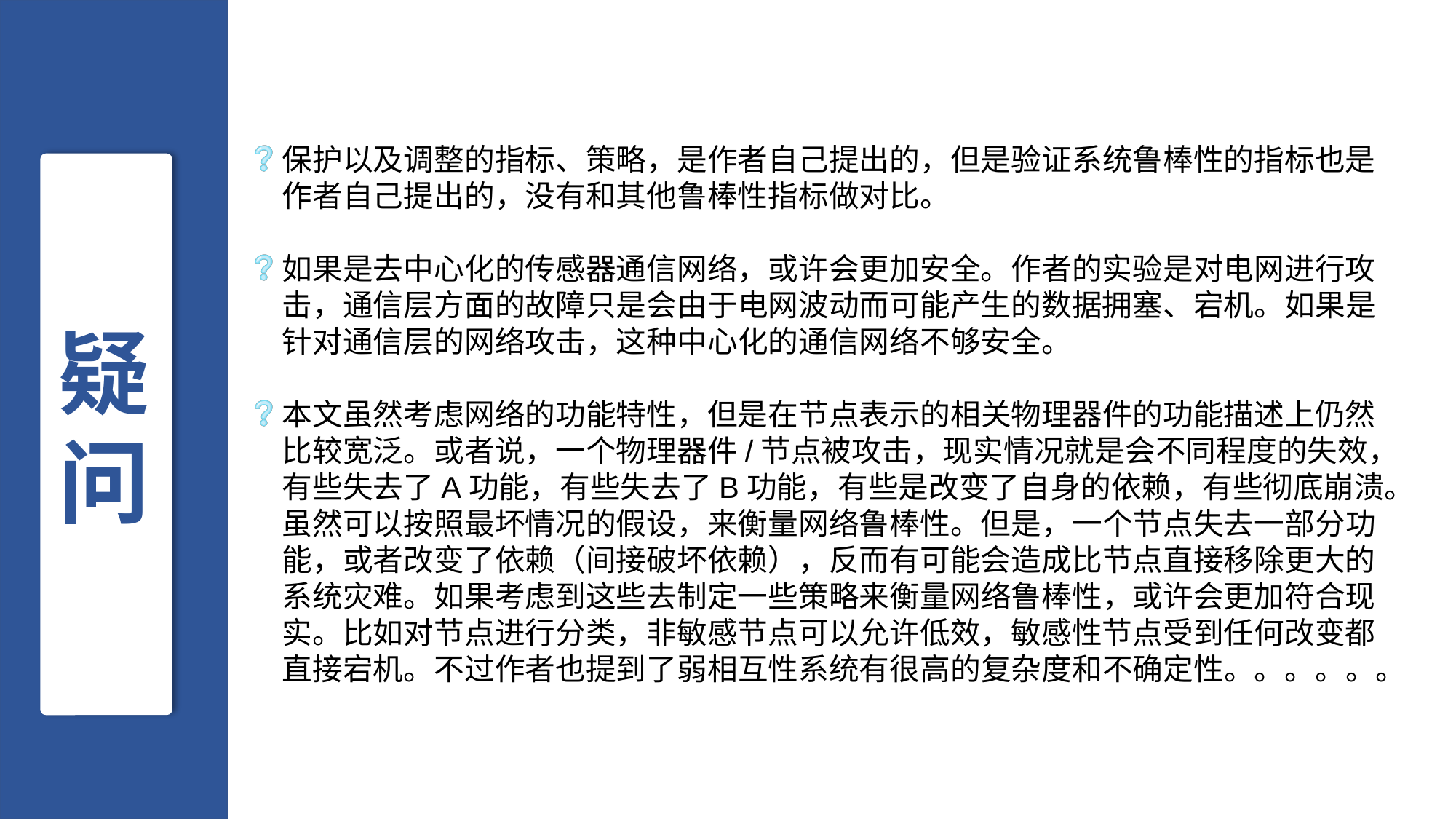

保护以及调整的指标、策略，是作者自己提出的，但是验证系统鲁棒性的指标也是作者自己提出的，没有和其他鲁棒性指标做对比。

如果是去中心化的传感器通信网络，或许会更加安全。作者的实验是对电网进行攻击，通信层方面的故障只是会由于电网波动而可能产生的数据拥塞、宕机。如果是针对通信层的网络攻击，这种中心化的通信网络不够安全。

本文虽然考虑网络的功能特性，但是在节点表示的相关物理器件的功能描述上仍然比较宽泛。或者说，一个物理器件/节点被攻击，现实情况就是会不同程度的失效，有些失去了A功能，有些失去了B功能，有些是改变了自身的依赖，有些彻底崩溃。虽然可以按照最坏情况的假设，来衡量网络鲁棒性。但是，一个节点失去一部分功能，或者改变了依赖（间接破坏依赖），反而有可能会造成比节点直接移除更大的系统灾难。如果考虑到这些去制定一些策略来衡量网络鲁棒性，或许会更加符合现实。比如对节点进行分类，非敏感节点可以允许低效，敏感性节点受到任何改变都直接宕机。不过作者也提到了弱相互性系统有很高的复杂度和不确定性。。。。。。

疑问